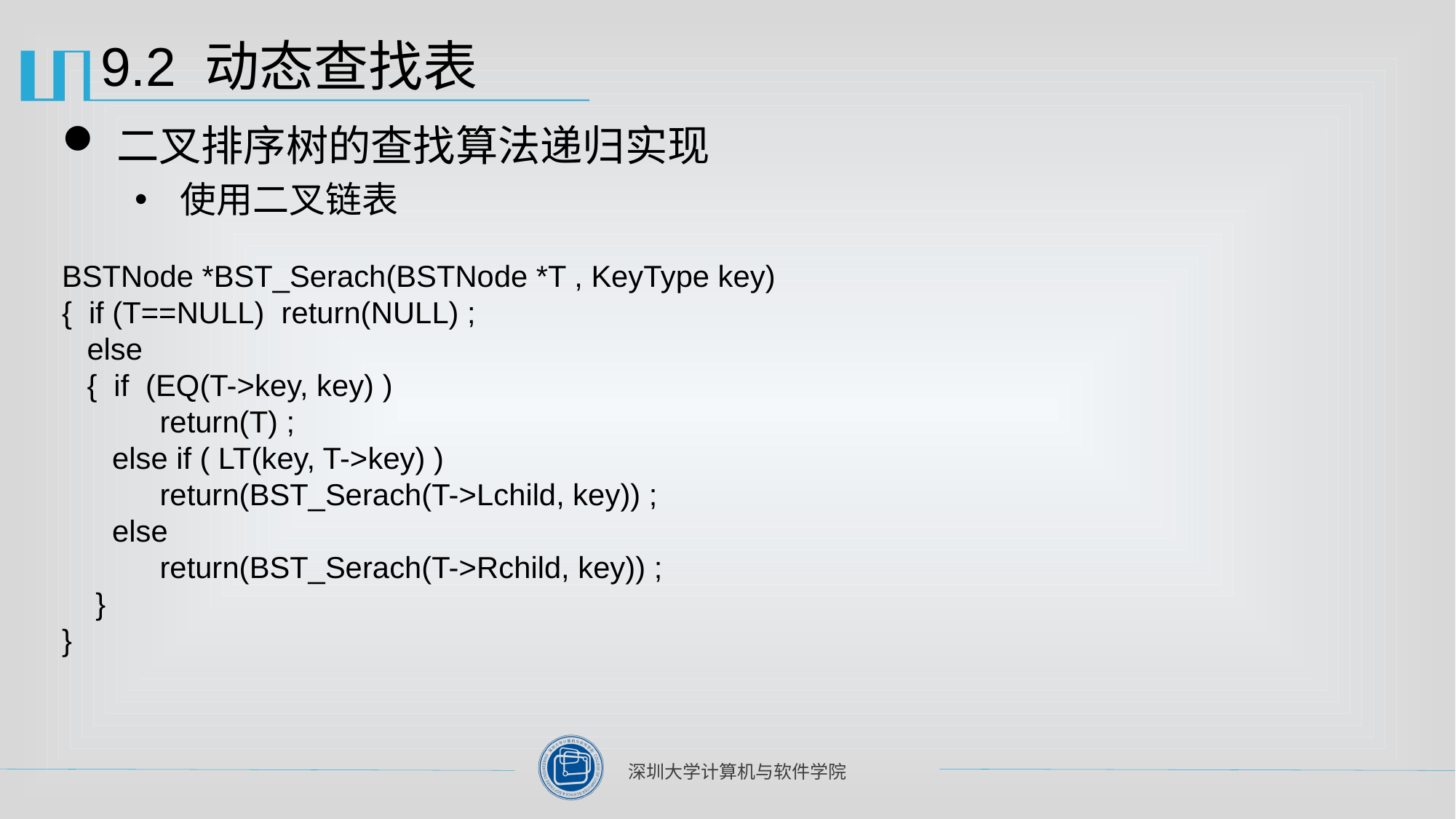

# 9.2 动态查找表
二叉排序树的查找算法递归实现
使用二叉链表

BSTNode *BST_Serach(BSTNode *T , KeyType key)
{  if (T==NULL)  return(NULL) ;
   else
   {  if  (EQ(T->key, key) )
	   return(T) ;
      else if ( LT(key, T->key) )
        	   return(BST_Serach(T->Lchild, key)) ;
      else
	   return(BST_Serach(T->Rchild, key)) ;
    }
}

43